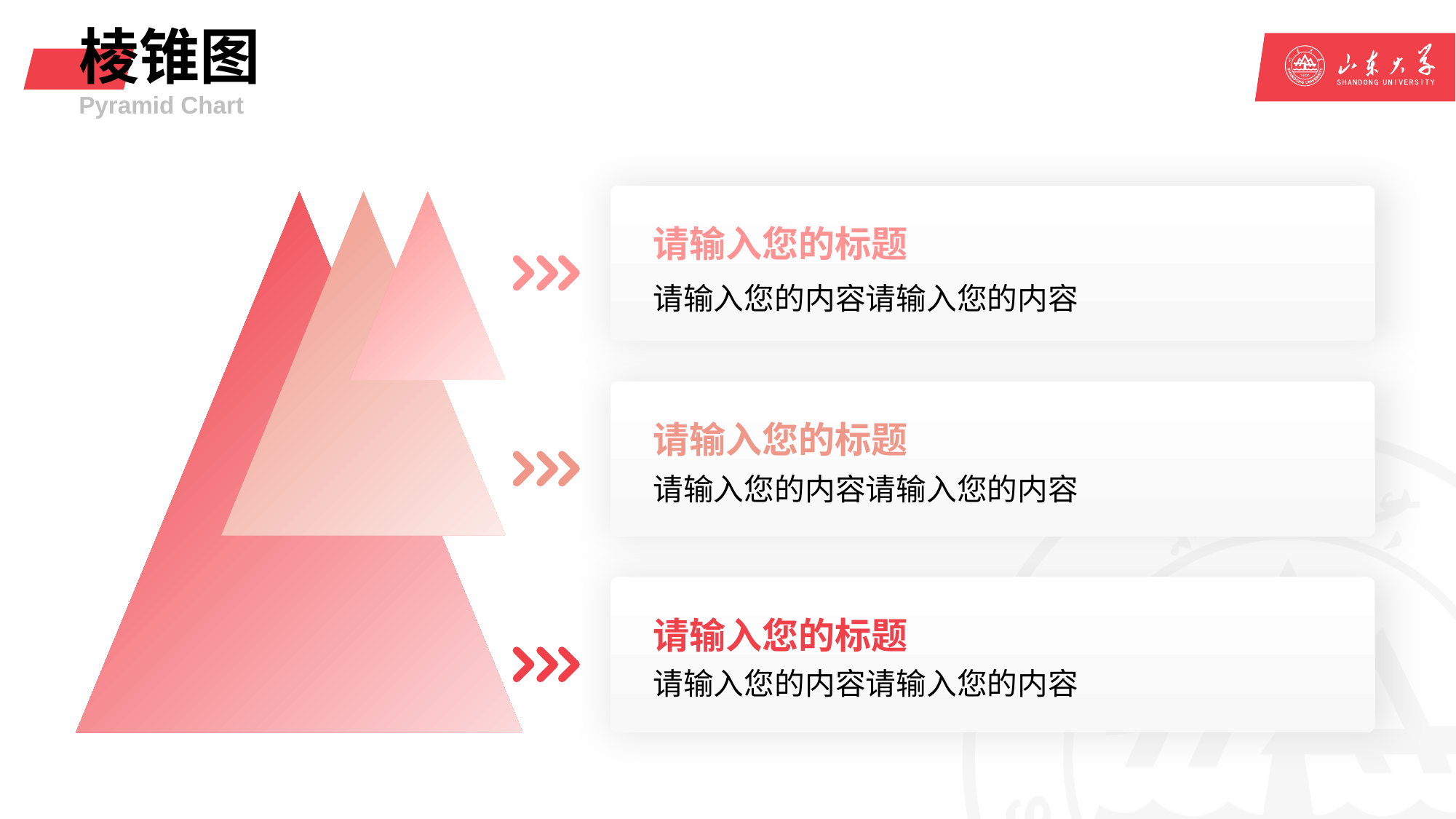

# 棱锥图
Pyramid Chart

请输入您的标题
请输入您的内容请输入您的内容

请输入您的标题
请输入您的内容请输入您的内容

请输入您的标题
请输入您的内容请输入您的内容